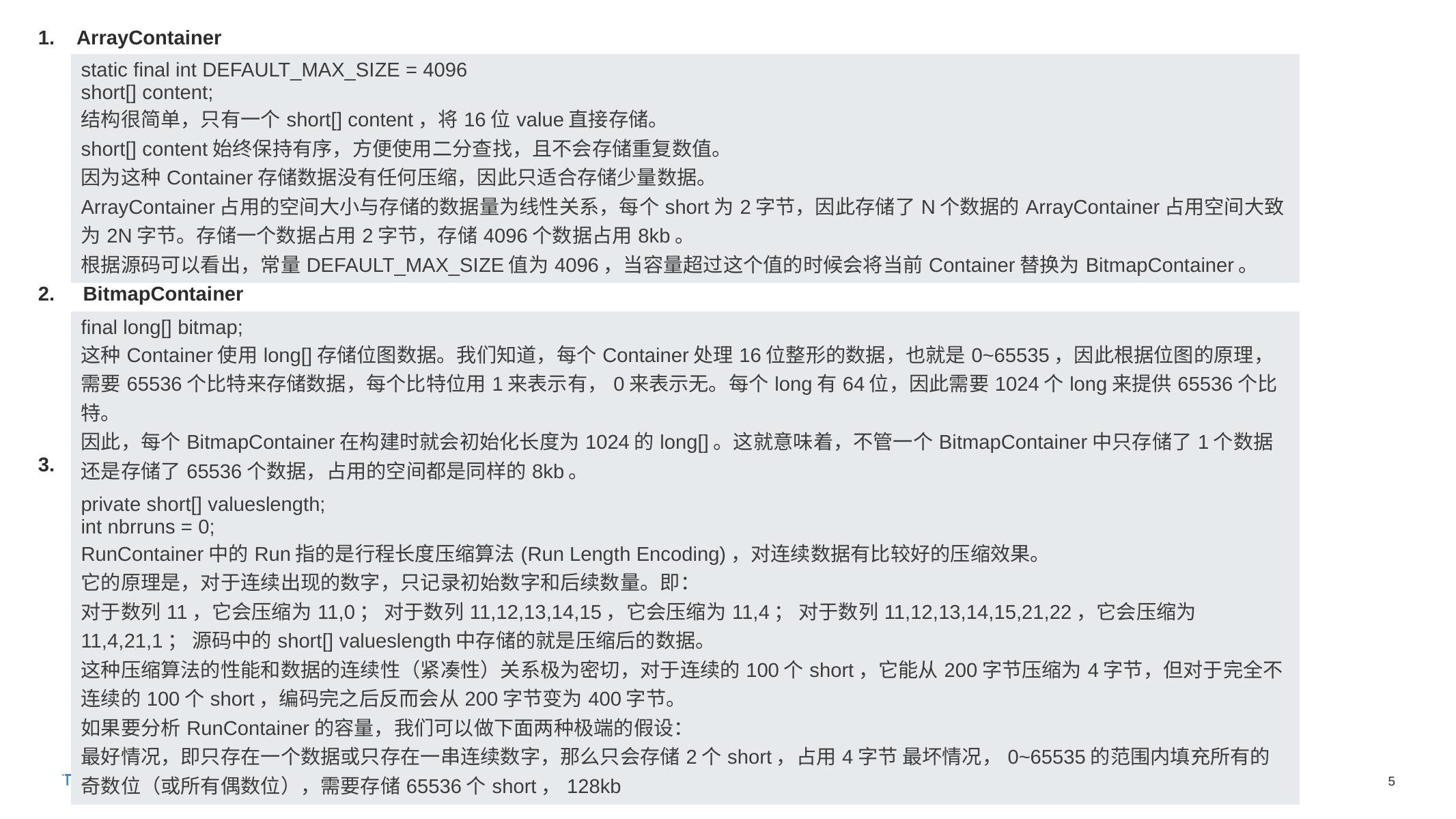

ArrayContainer

2.     BitmapContainer

3.     RunContainer
| static final int DEFAULT\_MAX\_SIZE = 4096 short[] content; 结构很简单，只有一个short[] content，将16位value直接存储。 short[] content始终保持有序，方便使用二分查找，且不会存储重复数值。 因为这种Container存储数据没有任何压缩，因此只适合存储少量数据。 ArrayContainer占用的空间大小与存储的数据量为线性关系，每个short为2字节，因此存储了N个数据的ArrayContainer占用空间大致为2N字节。存储一个数据占用2字节，存储4096个数据占用8kb。 根据源码可以看出，常量DEFAULT\_MAX\_SIZE值为4096，当容量超过这个值的时候会将当前Container替换为BitmapContainer。 |
| --- |
| final long[] bitmap; 这种Container使用long[]存储位图数据。我们知道，每个Container处理16位整形的数据，也就是0~65535，因此根据位图的原理，需要65536个比特来存储数据，每个比特位用1来表示有，0来表示无。每个long有64位，因此需要1024个long来提供65536个比特。 因此，每个BitmapContainer在构建时就会初始化长度为1024的long[]。这就意味着，不管一个BitmapContainer中只存储了1个数据还是存储了65536个数据，占用的空间都是同样的8kb。 |
| --- |
| private short[] valueslength; int nbrruns = 0; RunContainer中的Run指的是行程长度压缩算法(Run Length Encoding)，对连续数据有比较好的压缩效果。 它的原理是，对于连续出现的数字，只记录初始数字和后续数量。即： 对于数列11，它会压缩为11,0； 对于数列11,12,13,14,15，它会压缩为11,4； 对于数列11,12,13,14,15,21,22，它会压缩为11,4,21,1； 源码中的short[] valueslength中存储的就是压缩后的数据。 这种压缩算法的性能和数据的连续性（紧凑性）关系极为密切，对于连续的100个short，它能从200字节压缩为4字节，但对于完全不连续的100个short，编码完之后反而会从200字节变为400字节。 如果要分析RunContainer的容量，我们可以做下面两种极端的假设： 最好情况，即只存在一个数据或只存在一串连续数字，那么只会存储2个short，占用4字节 最坏情况，0~65535的范围内填充所有的奇数位（或所有偶数位），需要存储65536个short，128kb |
| --- |